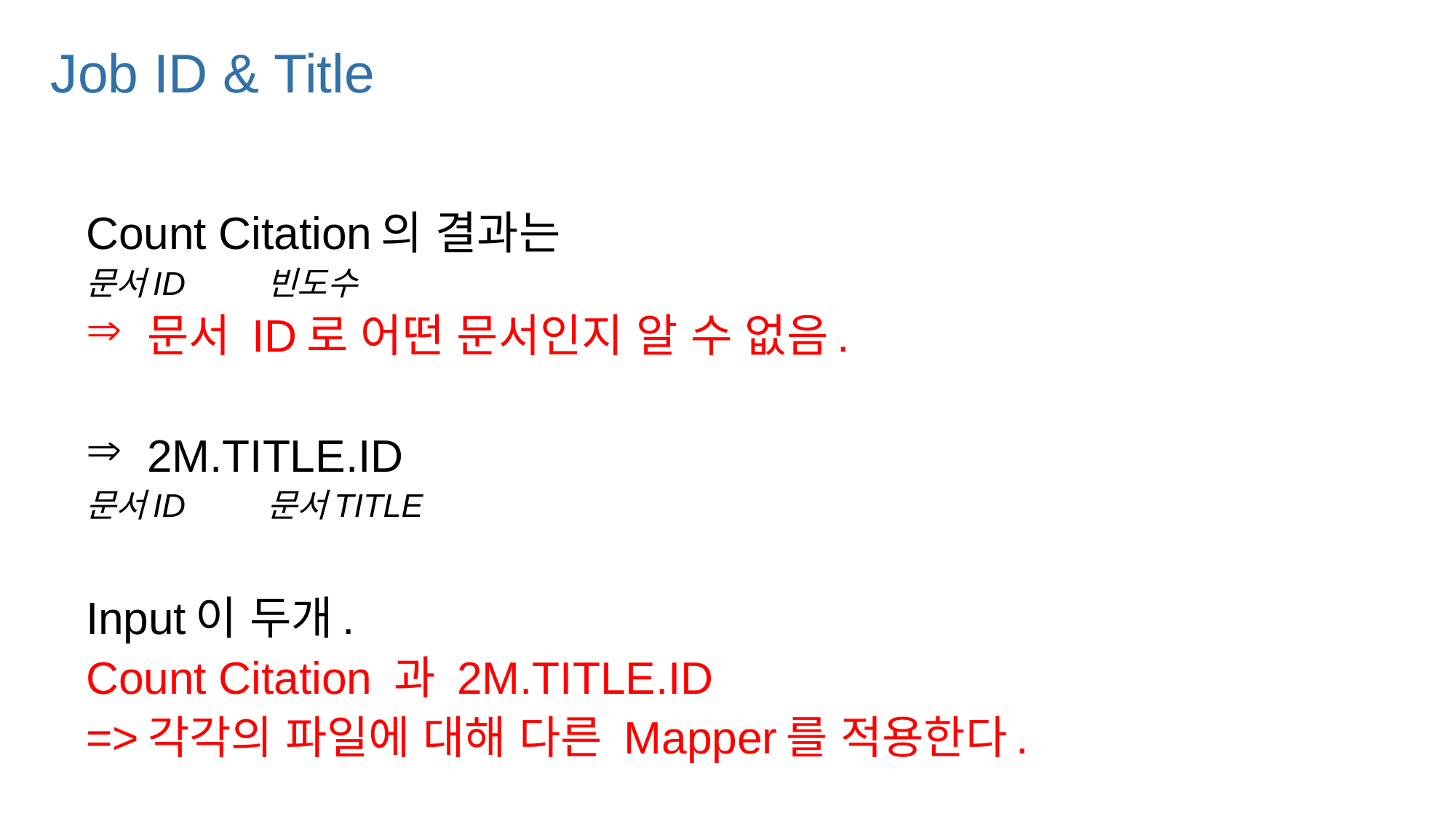

# Job ID & Title
Count Citation의 결과는
문서ID	빈도수
문서 ID로 어떤 문서인지 알 수 없음.

2M.TITLE.ID
문서ID	문서TITLE

Input이 두개.
Count Citation 과 2M.TITLE.ID
=>각각의 파일에 대해 다른 Mapper를 적용한다.